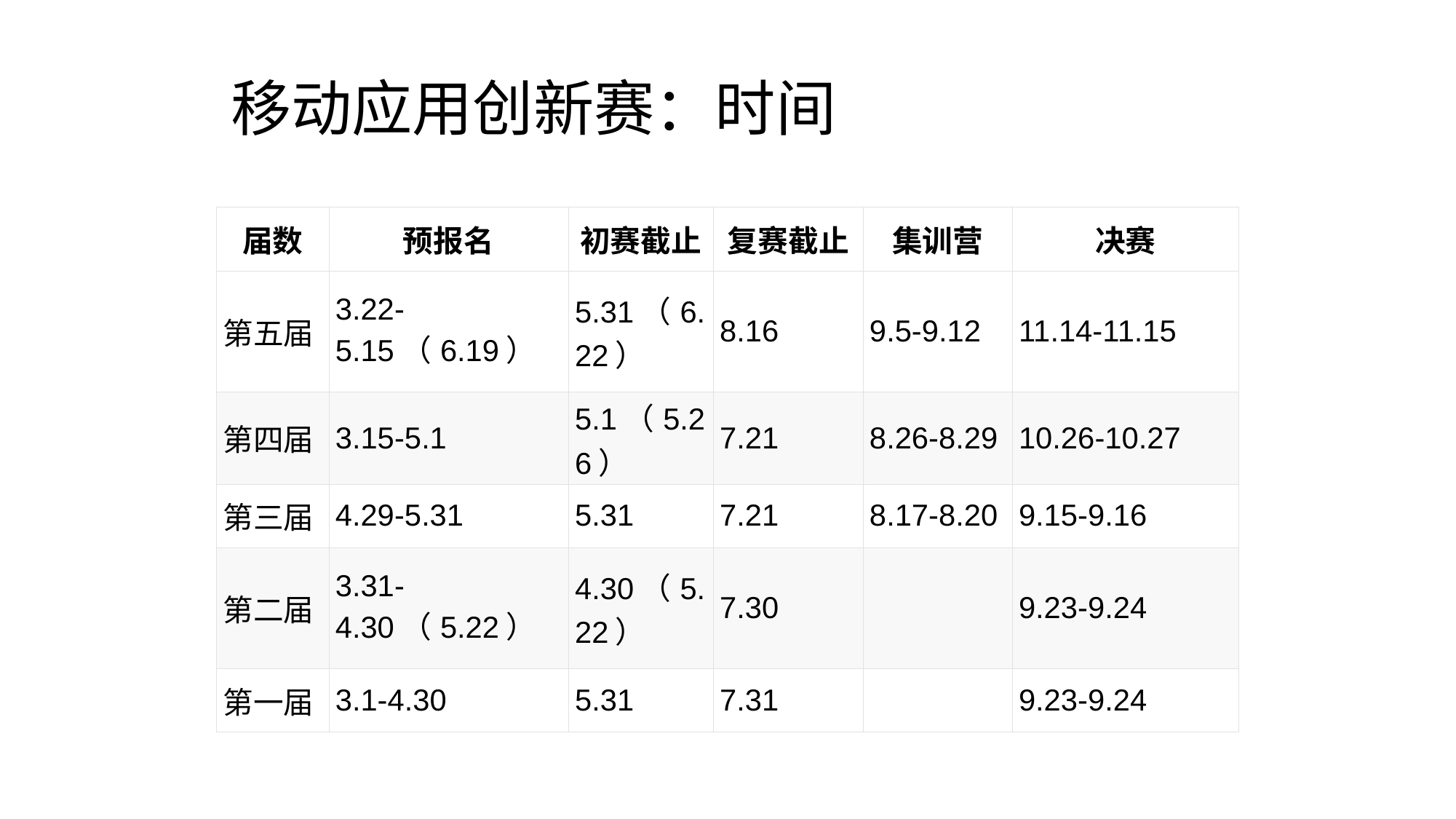

移动应用创新赛：时间
| 届数 | 预报名 | 初赛截止 | 复赛截止 | 集训营 | 决赛 |
| --- | --- | --- | --- | --- | --- |
| 第五届 | 3.22-5.15（6.19） | 5.31（6.22） | 8.16 | 9.5-9.12 | 11.14-11.15 |
| 第四届 | 3.15-5.1 | 5.1（5.26） | 7.21 | 8.26-8.29 | 10.26-10.27 |
| 第三届 | 4.29-5.31 | 5.31 | 7.21 | 8.17-8.20 | 9.15-9.16 |
| 第二届 | 3.31-4.30（5.22） | 4.30（5.22） | 7.30 |  | 9.23-9.24 |
| 第一届 | 3.1-4.30 | 5.31 | 7.31 |  | 9.23-9.24 |